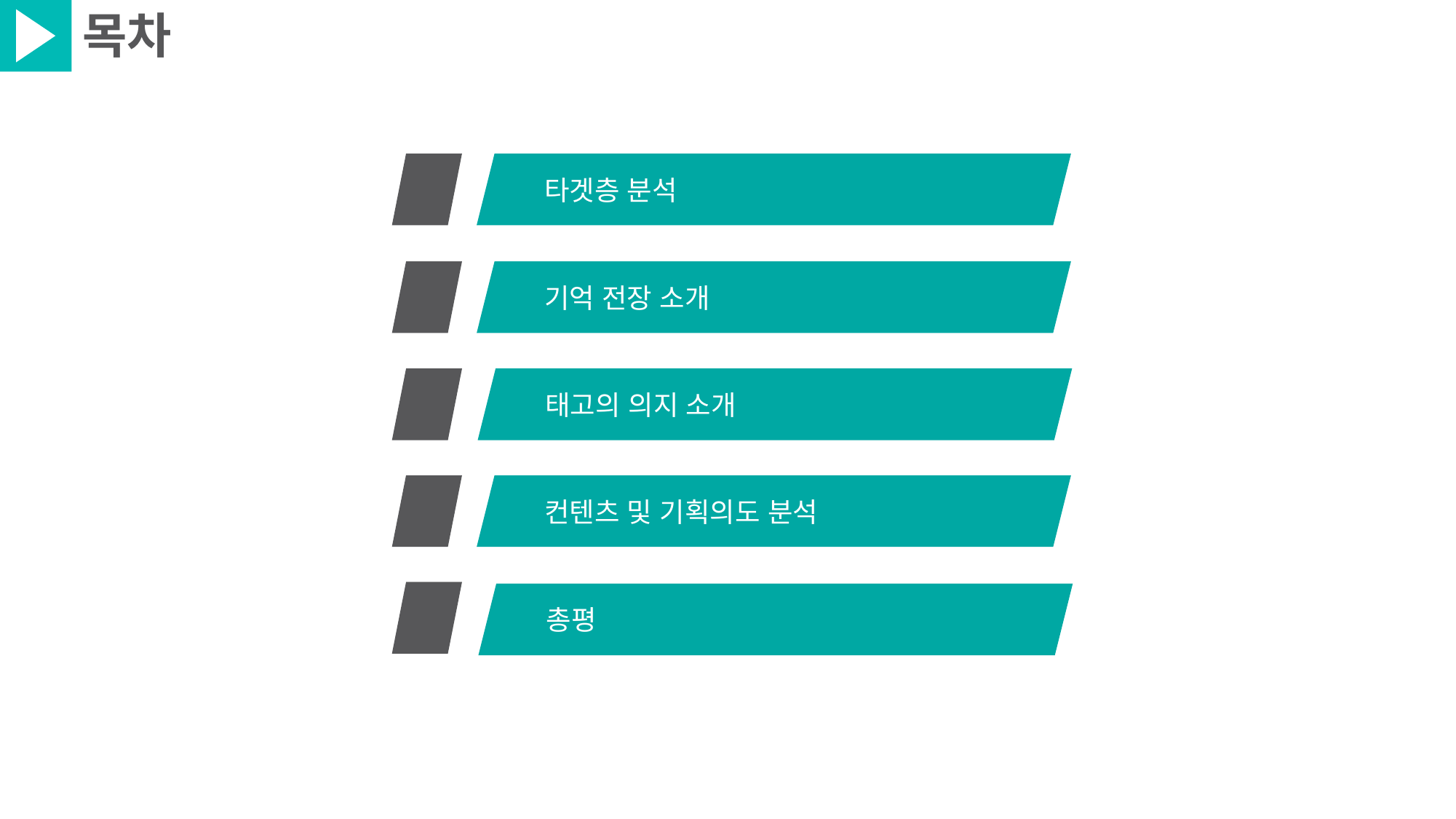

목차

타겟층 분석

기억 전장 소개

태고의 의지 소개

컨텐츠 및 기획의도 분석

총평